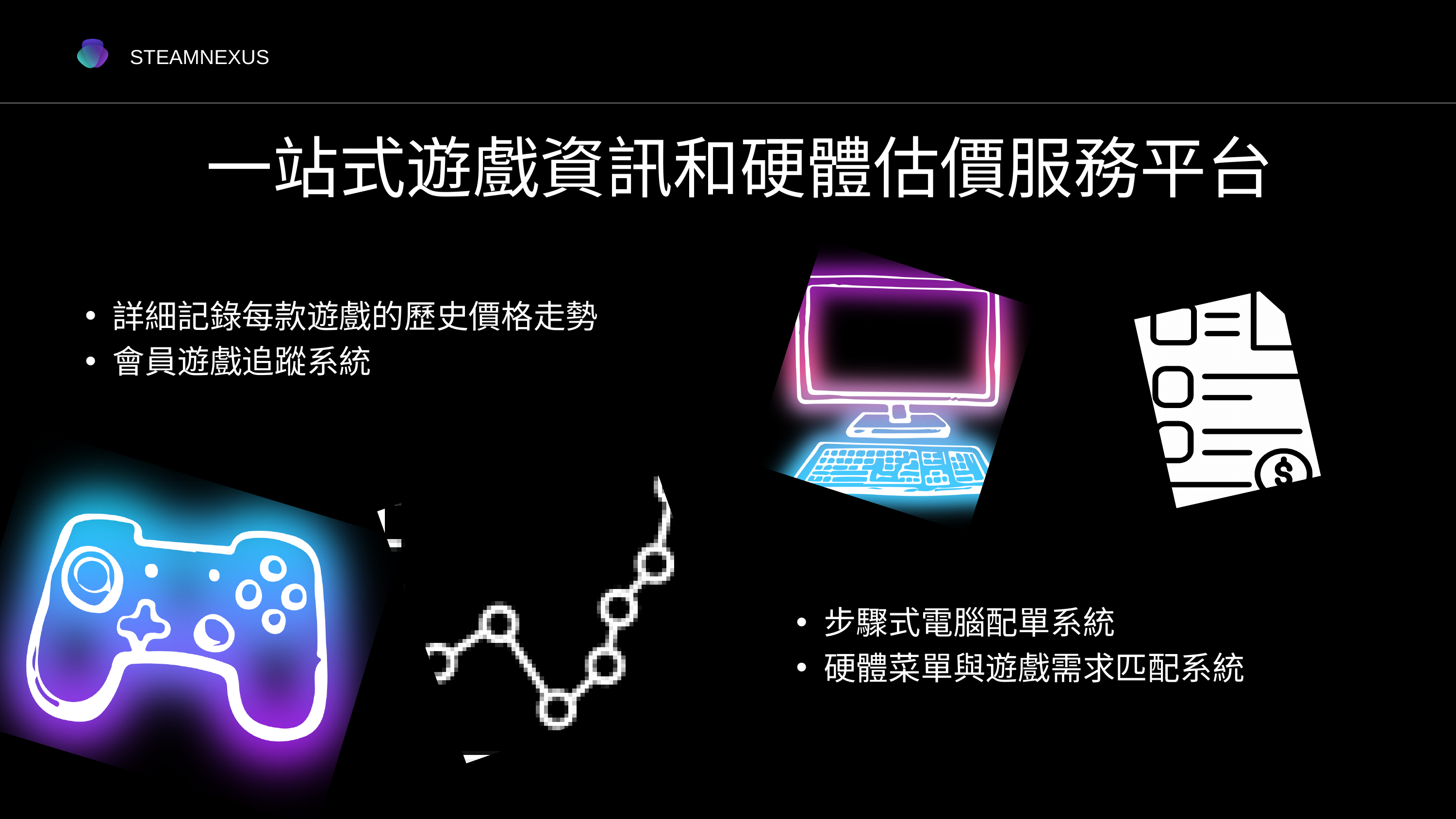

STEAMNEXUS

一站式遊戲資訊和硬體估價服務平台
詳細記錄每款遊戲的歷史價格走勢
會員遊戲追蹤系統

步驟式電腦配單系統
硬體菜單與遊戲需求匹配系統